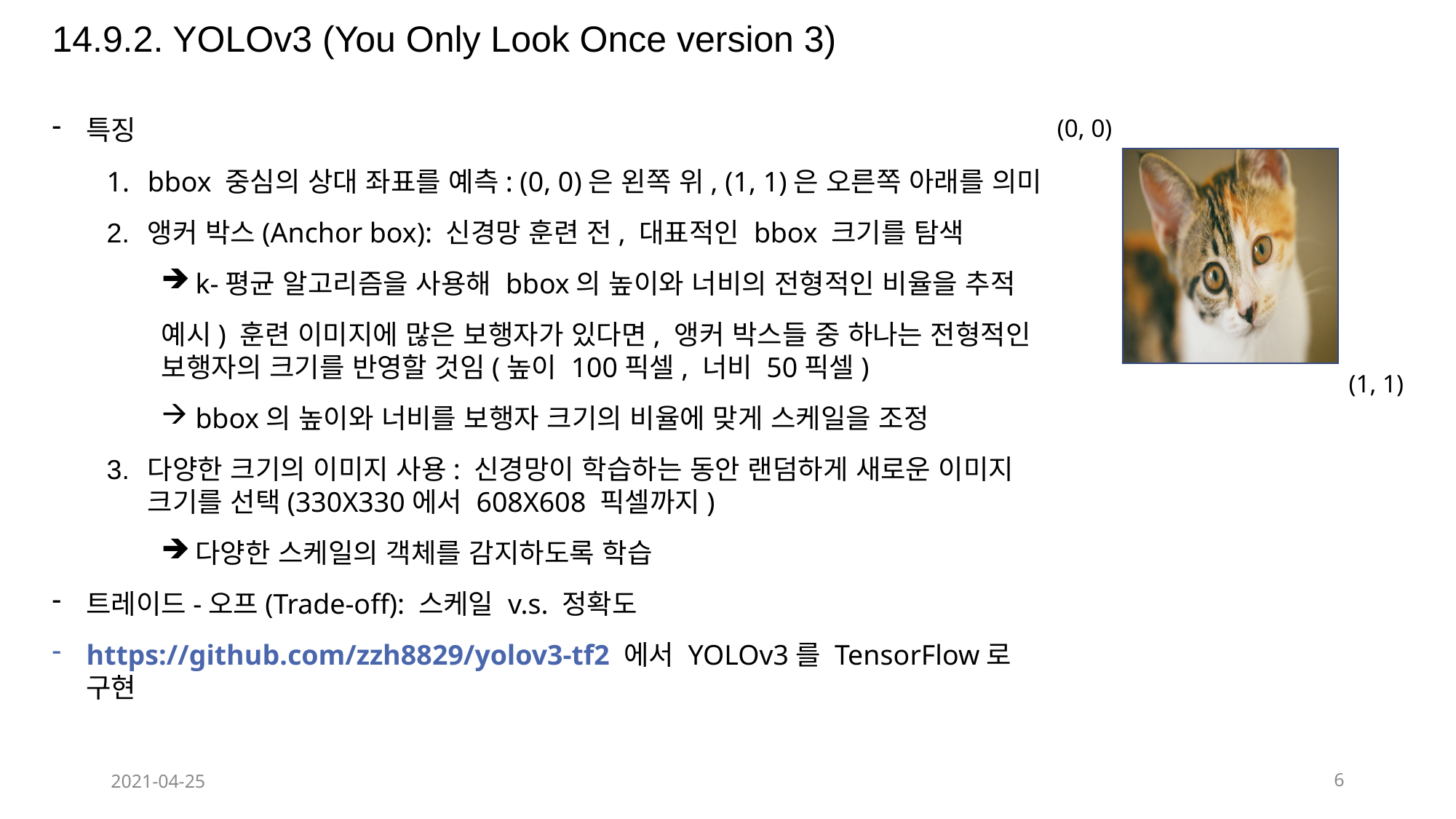

14.9.2. YOLOv3 (You Only Look Once version 3)
특징
bbox 중심의 상대 좌표를 예측: (0, 0)은 왼쪽 위, (1, 1)은 오른쪽 아래를 의미
앵커 박스(Anchor box): 신경망 훈련 전, 대표적인 bbox 크기를 탐색
k-평균 알고리즘을 사용해 bbox의 높이와 너비의 전형적인 비율을 추적
예시) 훈련 이미지에 많은 보행자가 있다면, 앵커 박스들 중 하나는 전형적인 보행자의 크기를 반영할 것임(높이 100픽셀, 너비 50픽셀)
bbox의 높이와 너비를 보행자 크기의 비율에 맞게 스케일을 조정
다양한 크기의 이미지 사용: 신경망이 학습하는 동안 랜덤하게 새로운 이미지 크기를 선택(330X330에서 608X608 픽셀까지)
다양한 스케일의 객체를 감지하도록 학습
트레이드-오프(Trade-off): 스케일 v.s. 정확도
https://github.com/zzh8829/yolov3-tf2 에서 YOLOv3를 TensorFlow로 구현
(0, 0)

(1, 1)
2021-04-25
6